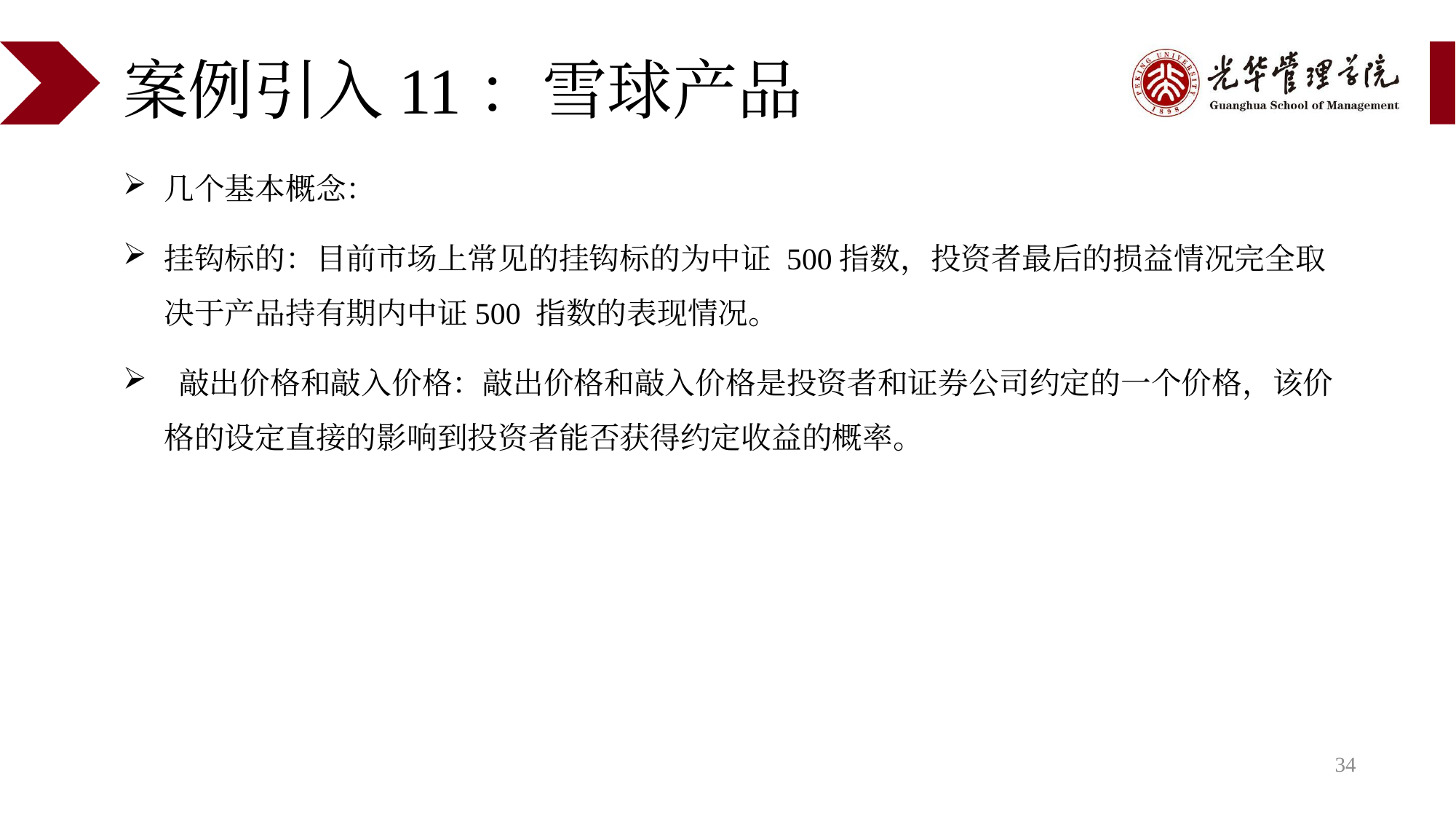

# 案例引入11：雪球产品
几个基本概念：
挂钩标的：目前市场上常见的挂钩标的为中证 500指数，投资者最后的损益情况完全取决于产品持有期内中证500 指数的表现情况。
 敲出价格和敲入价格：敲出价格和敲入价格是投资者和证券公司约定的一个价格，该价格的设定直接的影响到投资者能否获得约定收益的概率。
34